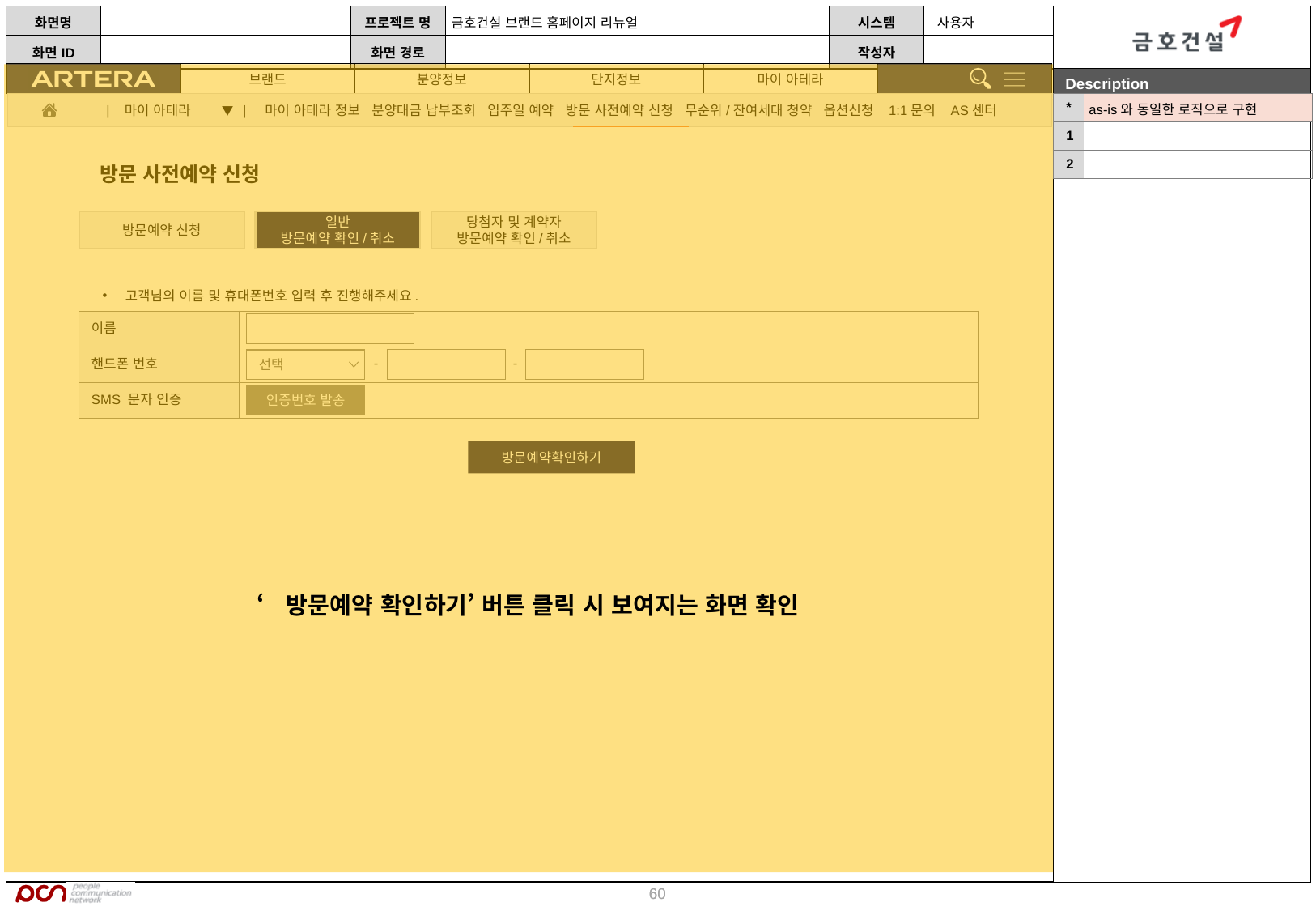

‘방문예약 확인하기’ 버튼 클릭 시 보여지는 화면 확인

| \* | as-is와 동일한 로직으로 구현 |
| --- | --- |
| 1 |  |
| 2 |  |
|   마이 아테라        ▼  |    마이 아테라 정보   분양대금 납부조회   입주일 예약   방문 사전예약 신청   무순위/잔여세대 청약   옵션신청   1:1문의   AS센터

방문 사전예약 신청
방문예약 신청
일반
방문예약 확인/취소
당첨자 및 계약자
방문예약 확인/취소
고객님의 이름 및 휴대폰번호 입력 후 진행해주세요.
| 이름 |  |
| --- | --- |
| 핸드폰 번호 |  |
| SMS 문자 인증 |  |

-
-
선택

인증번호 발송
방문예약확인하기